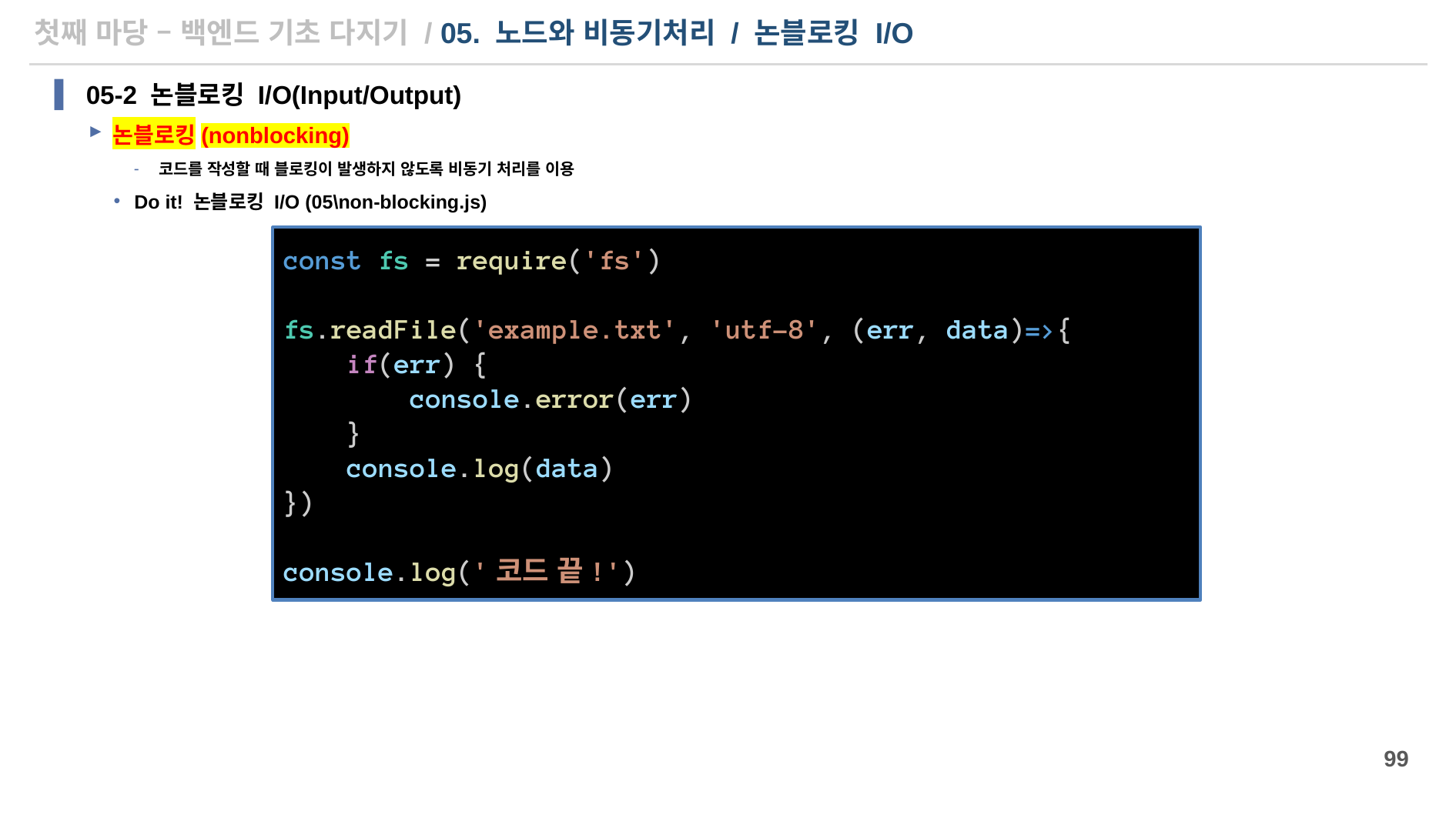

# 첫째 마당 – 백엔드 기초 다지기 / 05. 노드와 비동기처리 / 논블로킹 I/O
05-2 논블로킹 I/O(Input/Output)
논블로킹(nonblocking)
코드를 작성할 때 블로킹이 발생하지 않도록 비동기 처리를 이용
Do it! 논블로킹 I/O (05\non-blocking.js)

const fs = require('fs')
fs.readFile('example.txt', 'utf-8', (err, data)=>{
    if(err) {
        console.error(err)
    }
    console.log(data)
})
console.log('코드 끝!')
99